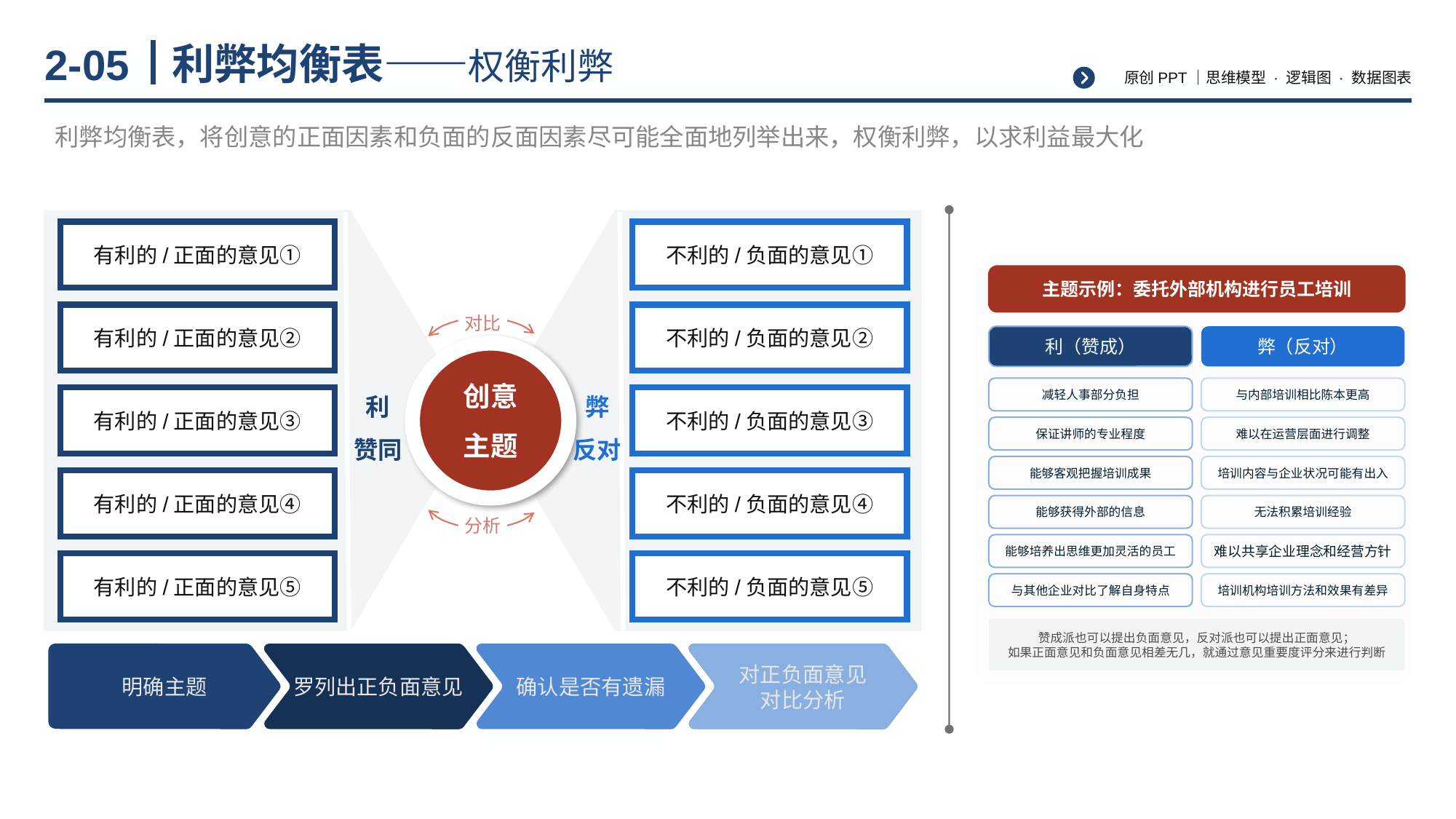

# 利弊均衡表——权衡利弊
2-05
利弊均衡表，将创意的正面因素和负面的反面因素尽可能全面地列举出来，权衡利弊，以求利益最大化

有利的/正面的意见①
不利的/负面的意见①

主题示例：委托外部机构进行员工培训
有利的/正面的意见②
不利的/负面的意见②
对比

利（赞成）
弊（反对）
创意
主题
减轻人事部分负担
与内部培训相比陈本更高
利
赞同
弊
反对
有利的/正面的意见③
不利的/负面的意见③
保证讲师的专业程度
难以在运营层面进行调整
能够客观把握培训成果
培训内容与企业状况可能有出入

有利的/正面的意见④
不利的/负面的意见④
能够获得外部的信息
无法积累培训经验
分析
能够培养出思维更加灵活的员工
难以共享企业理念和经营方针
有利的/正面的意见⑤
不利的/负面的意见⑤
与其他企业对比了解自身特点
培训机构培训方法和效果有差异
赞成派也可以提出负面意见，反对派也可以提出正面意见；
如果正面意见和负面意见相差无几，就通过意见重要度评分来进行判断
明确主题

罗列出正负面意见

确认是否有遗漏

对正负面意见
对比分析